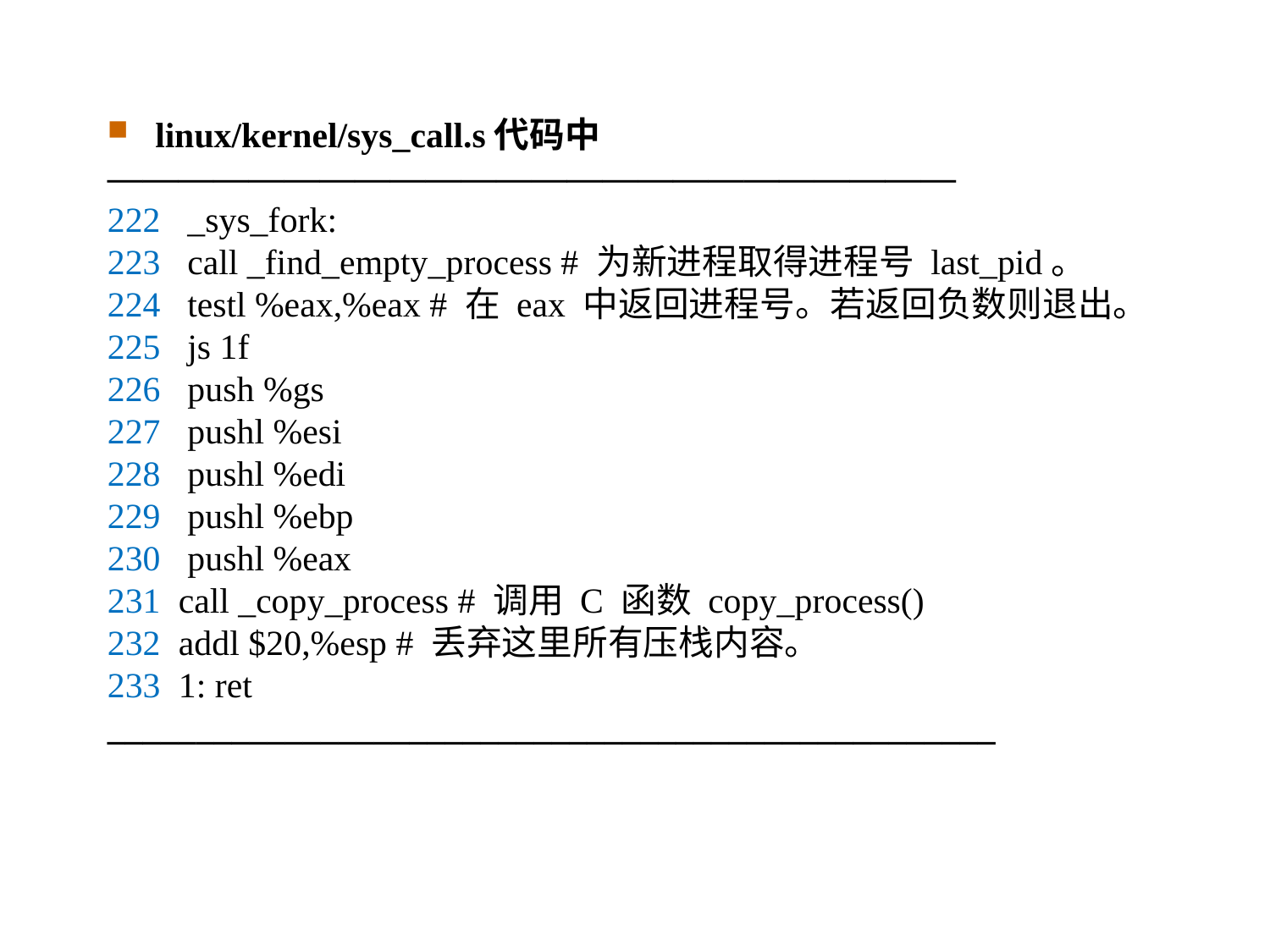

linux/kernel/sys_call.s代码中
————————————————————————
222   _sys_fork:
223   call _find_empty_process # 为新进程取得进程号 last_pid。
224   testl %eax,%eax # 在 eax 中返回进程号。若返回负数则退出。
225   js 1f
226   push %gs
227   pushl %esi
228   pushl %edi
229   pushl %ebp
230   pushl %eax
231  call _copy_process # 调用 C 函数 copy_process()
232  addl $20,%esp # 丢弃这里所有压栈内容。
233  1: ret
__________________________________________________